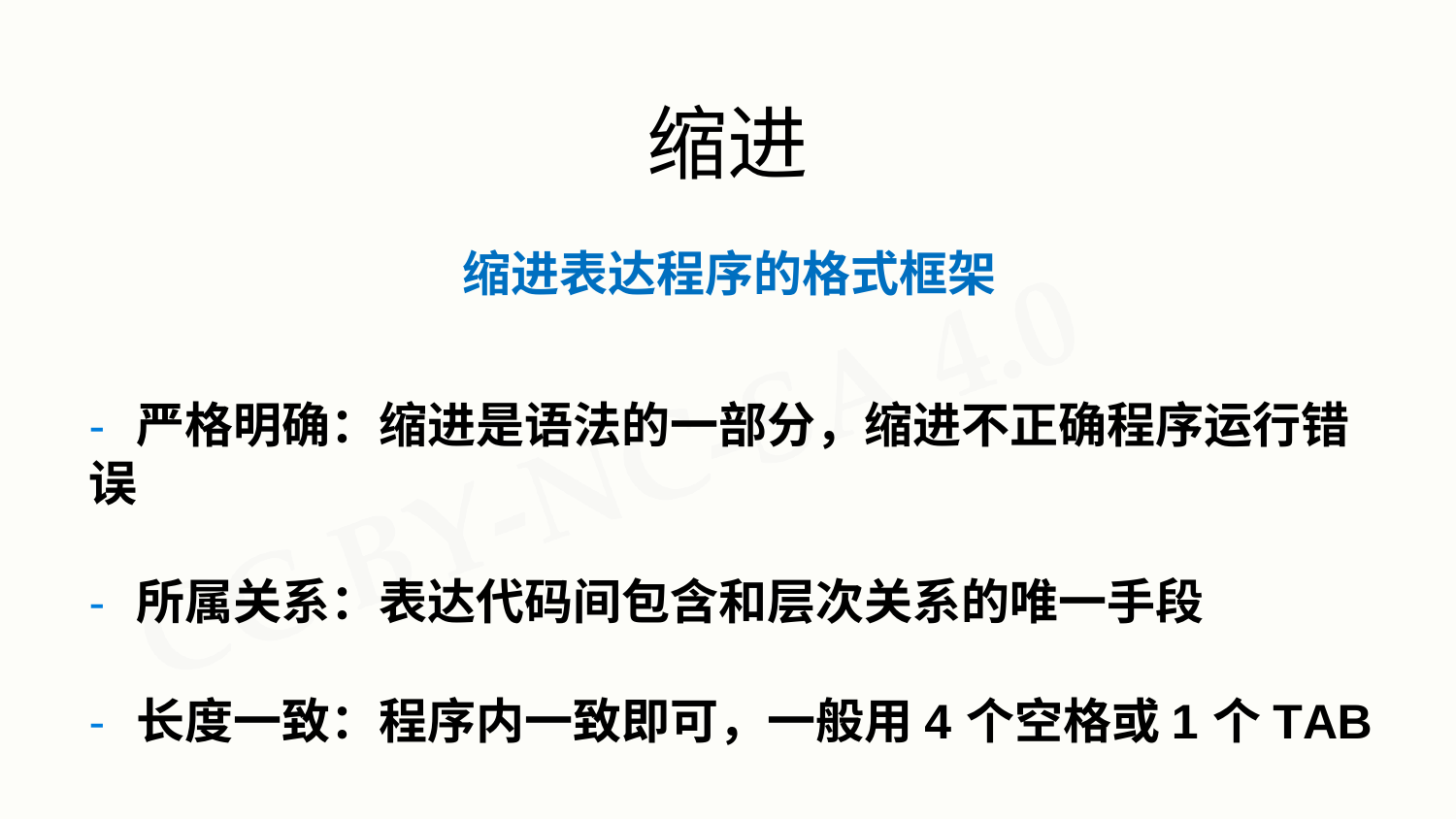

缩进
# 缩进表达程序的格式框架

- 严格明确：缩进是语法的一部分，缩进不正确程序运行错误

- 所属关系：表达代码间包含和层次关系的唯一手段

- 长度一致：程序内一致即可，一般用4个空格或1个TAB